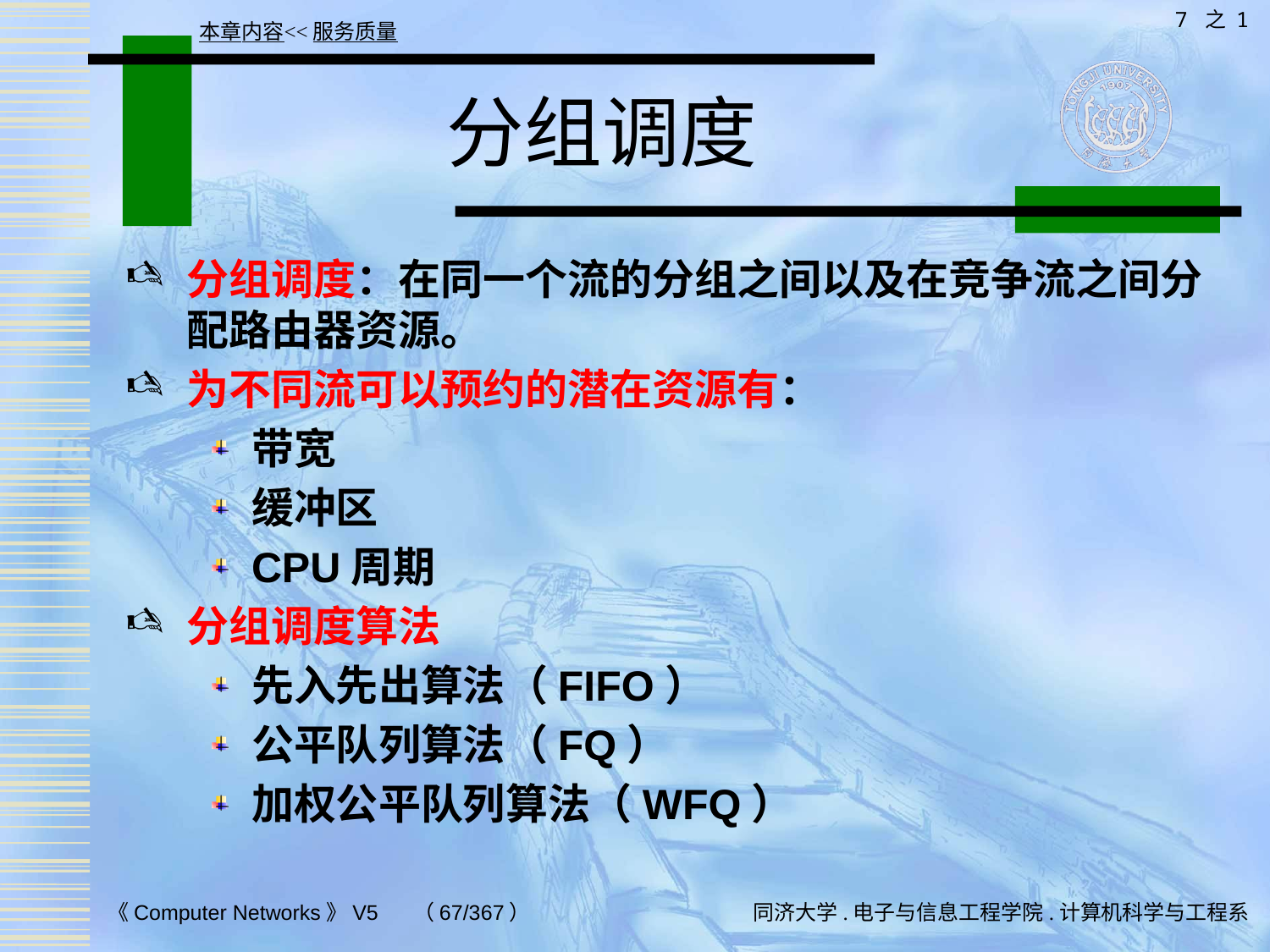

7 之 1
本章内容<<服务质量
# 分组调度
分组调度：在同一个流的分组之间以及在竞争流之间分配路由器资源。
为不同流可以预约的潜在资源有：
带宽
缓冲区
CPU周期
分组调度算法
先入先出算法（FIFO）
公平队列算法（FQ）
加权公平队列算法（WFQ）